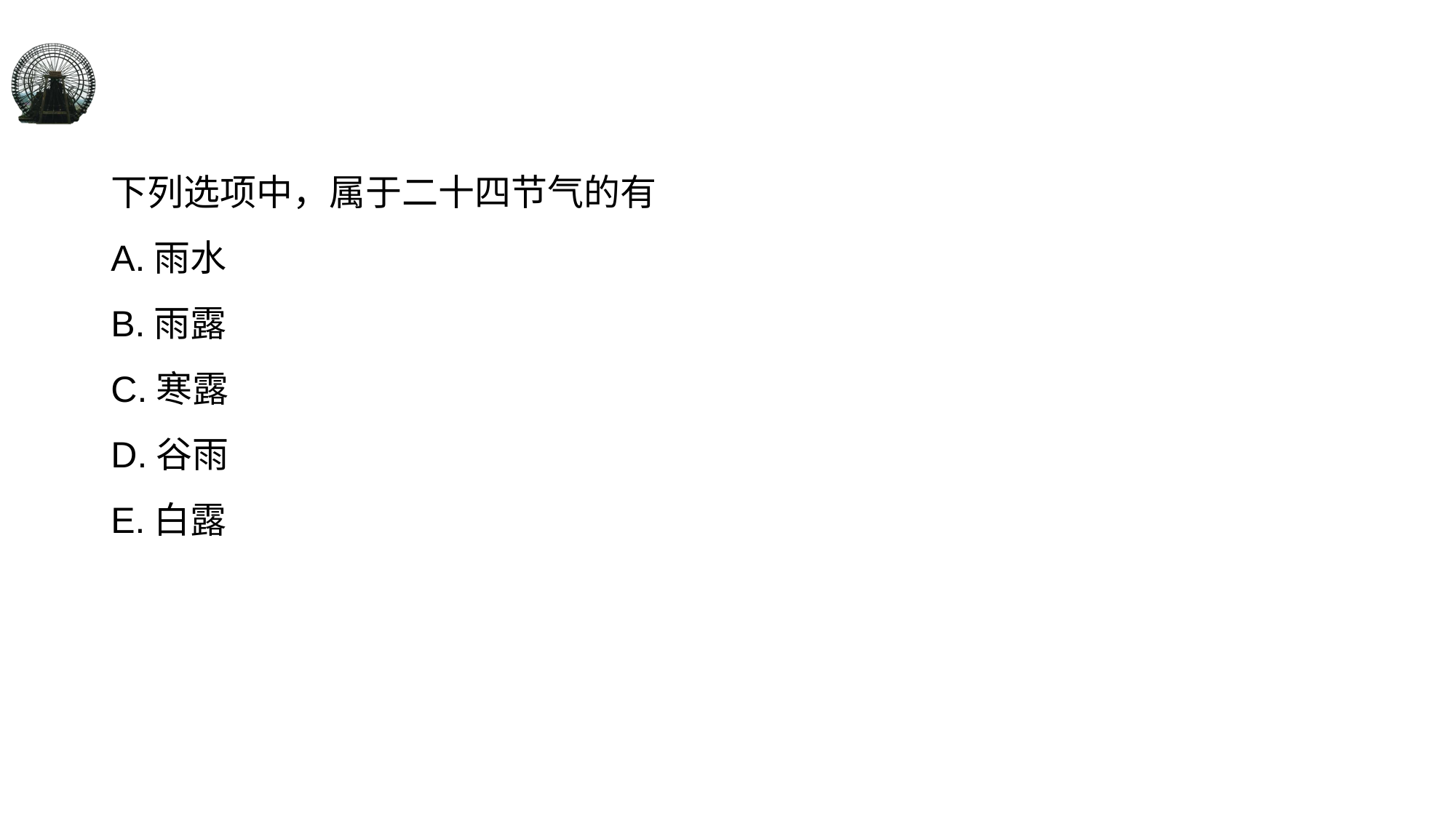

#
下列选项中，属于二十四节气的有
A.雨水
B.雨露
C.寒露
D.谷雨
E.白露
28